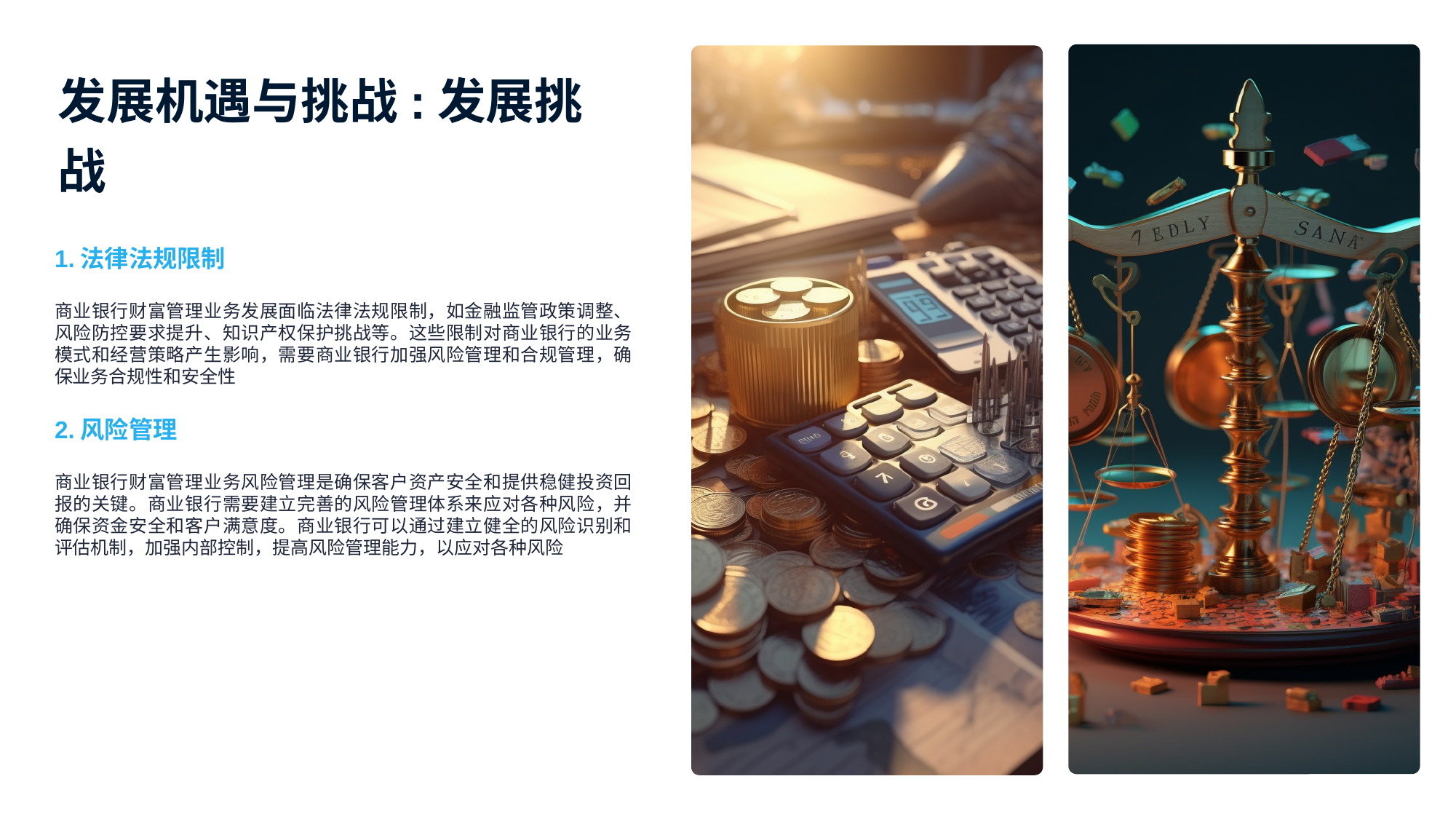

发展机遇与挑战:发展挑战
1.法律法规限制
商业银行财富管理业务发展面临法律法规限制，如金融监管政策调整、风险防控要求提升、知识产权保护挑战等。这些限制对商业银行的业务模式和经营策略产生影响，需要商业银行加强风险管理和合规管理，确保业务合规性和安全性
2.风险管理
商业银行财富管理业务风险管理是确保客户资产安全和提供稳健投资回报的关键。商业银行需要建立完善的风险管理体系来应对各种风险，并确保资金安全和客户满意度。商业银行可以通过建立健全的风险识别和评估机制，加强内部控制，提高风险管理能力，以应对各种风险